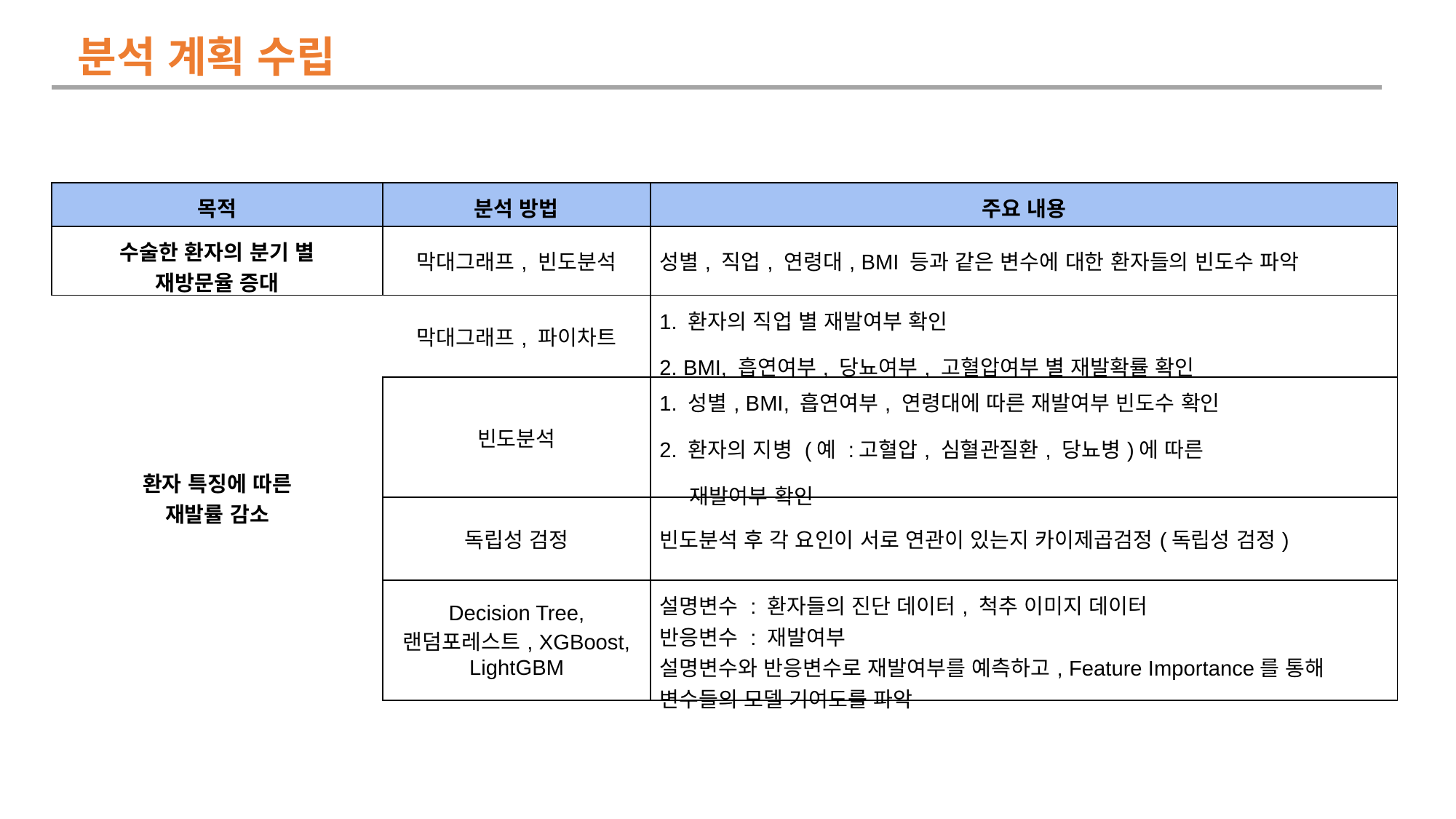

분석 계획 수립
| 목적 | 분석 방법 | 주요 내용 |
| --- | --- | --- |
| 수술한 환자의 분기 별 재방문율 증대 | 막대그래프, 빈도분석 | 성별, 직업, 연령대, BMI 등과 같은 변수에 대한 환자들의 빈도수 파악 |
| 환자 특징에 따른 재발률 감소 | 막대그래프, 파이차트 | 1. 환자의 직업 별 재발여부 확인 2. BMI, 흡연여부, 당뇨여부, 고혈압여부 별 재발확률 확인 |
|  | 빈도분석 | 1. 성별, BMI, 흡연여부, 연령대에 따른 재발여부 빈도수 확인 2. 환자의 지병 (예 :고혈압, 심혈관질환, 당뇨병)에 따른     재발여부 확인 |
|  | 독립성 검정 | 빈도분석 후 각 요인이 서로 연관이 있는지 카이제곱검정(독립성 검정) |
|  | Decision Tree, 랜덤포레스트, XGBoost, LightGBM | 설명변수 : 환자들의 진단 데이터, 척추 이미지 데이터 반응변수 : 재발여부 설명변수와 반응변수로 재발여부를 예측하고, Feature Importance를 통해 변수들의 모델 기여도를 파악 |
하지 않는다